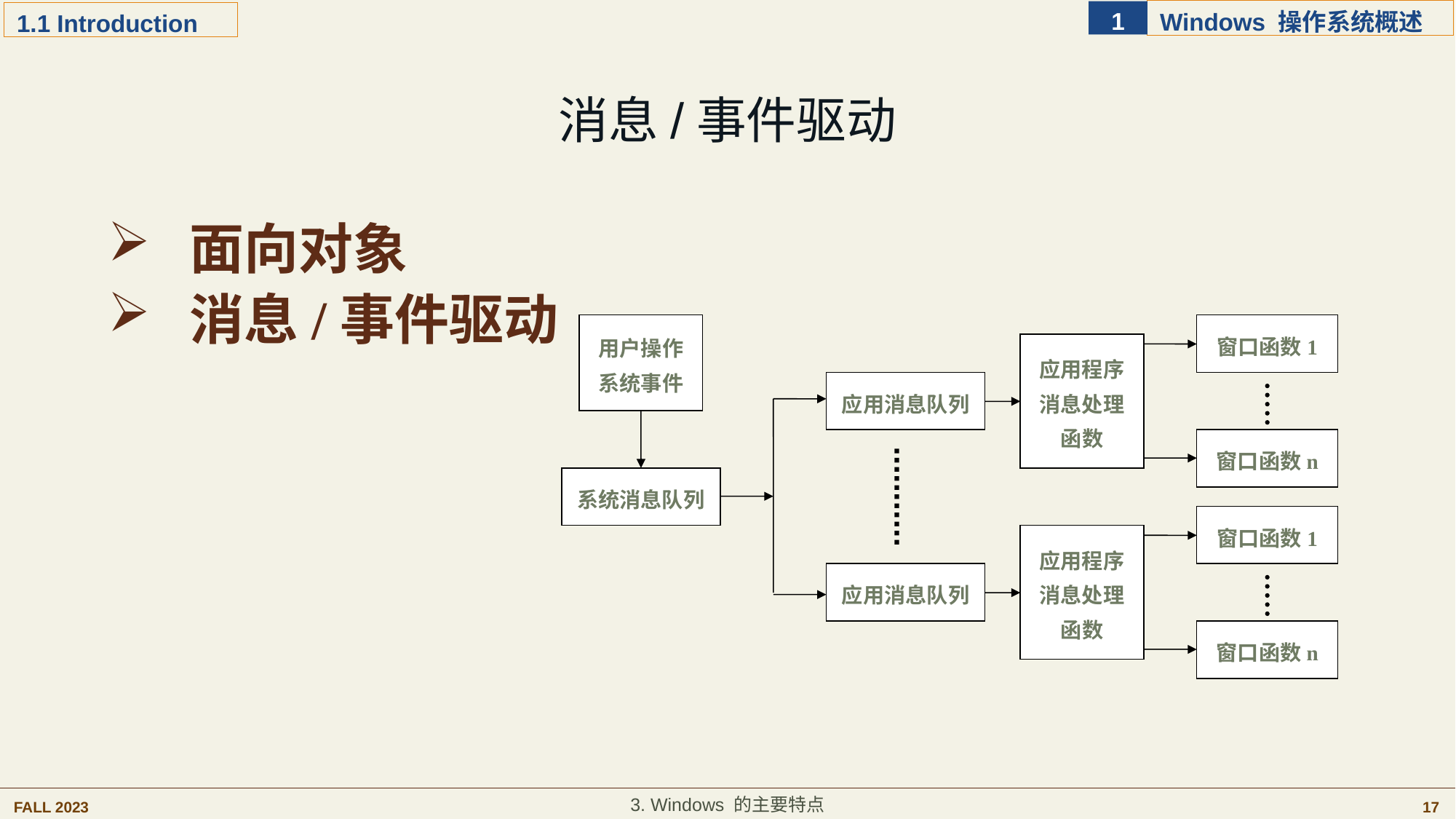

消息/事件驱动
  面向对象
  消息/事件驱动

用户操作
系统事件
窗口函数1
应用程序
消息处理
函数

应用消息队列

窗口函数n

系统消息队列

窗口函数1
应用程序
消息处理
函数

应用消息队列

窗口函数n

3. Windows 的主要特点